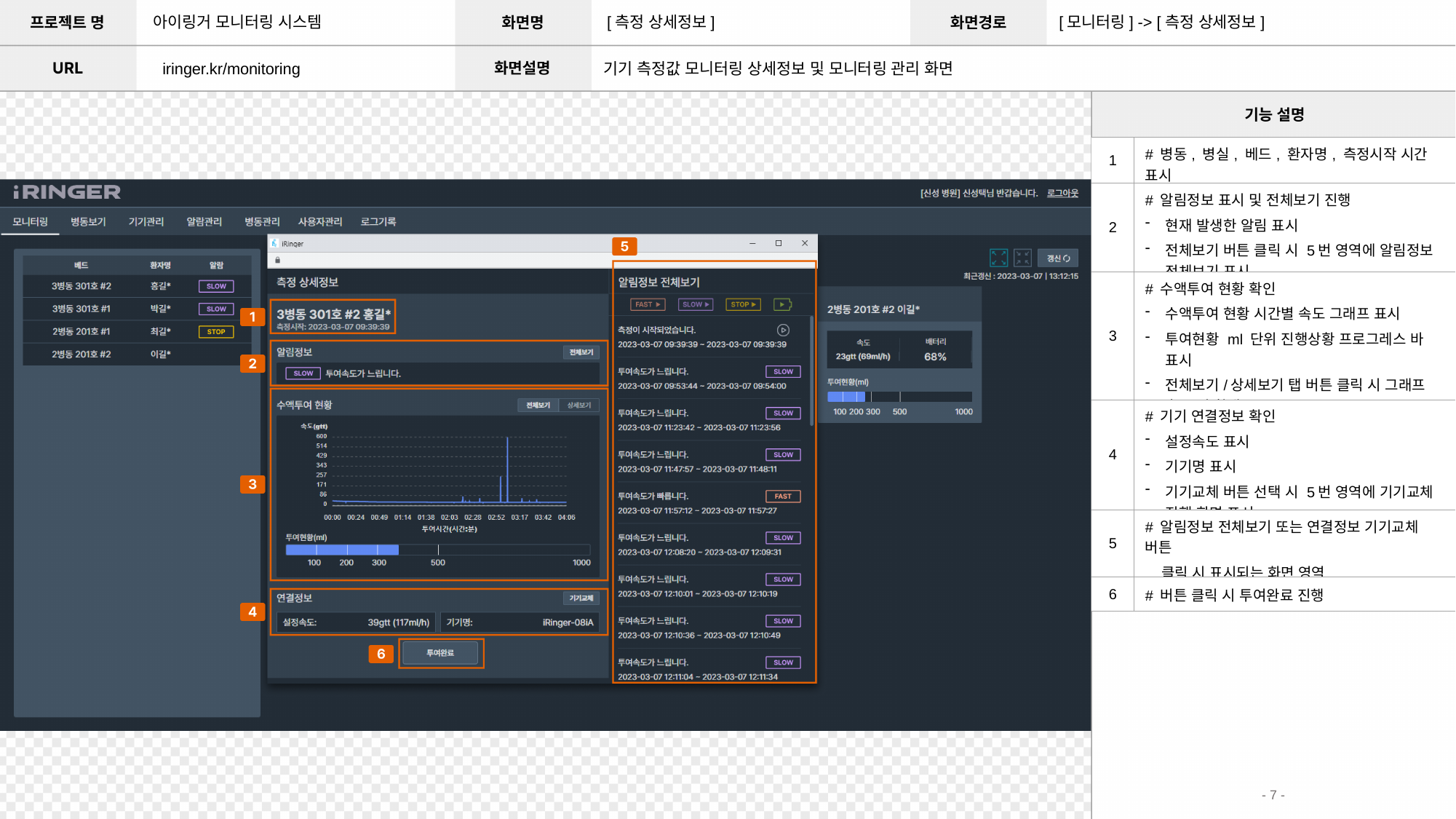

아이링거 모니터링 시스템
[측정 상세정보]
[모니터링] -> [측정 상세정보]
iringer.kr/monitoring
기기 측정값 모니터링 상세정보 및 모니터링 관리 화면
| 1 | # 병동, 병실, 베드, 환자명, 측정시작 시간 표시 |
| --- | --- |
| 2 | # 알림정보 표시 및 전체보기 진행 현재 발생한 알림 표시 전체보기 버튼 클릭 시 5번 영역에 알림정보 전체보기 표시 |
| 3 | # 수액투여 현황 확인 수액투여 현황 시간별 속도 그래프 표시 투여현황 ml 단위 진행상황 프로그레스 바 표시 전체보기/상세보기 탭 버튼 클릭 시 그래프 축소 및 확대 |
| 4 | # 기기 연결정보 확인 설정속도 표시 기기명 표시 기기교체 버튼 선택 시 5번 영역에 기기교체 진행 화면 표시 |
| 5 | # 알림정보 전체보기 또는 연결정보 기기교체 버튼 클릭 시 표시되는 화면 영역 |
| 6 | # 버튼 클릭 시 투여완료 진행 |
- 7 -